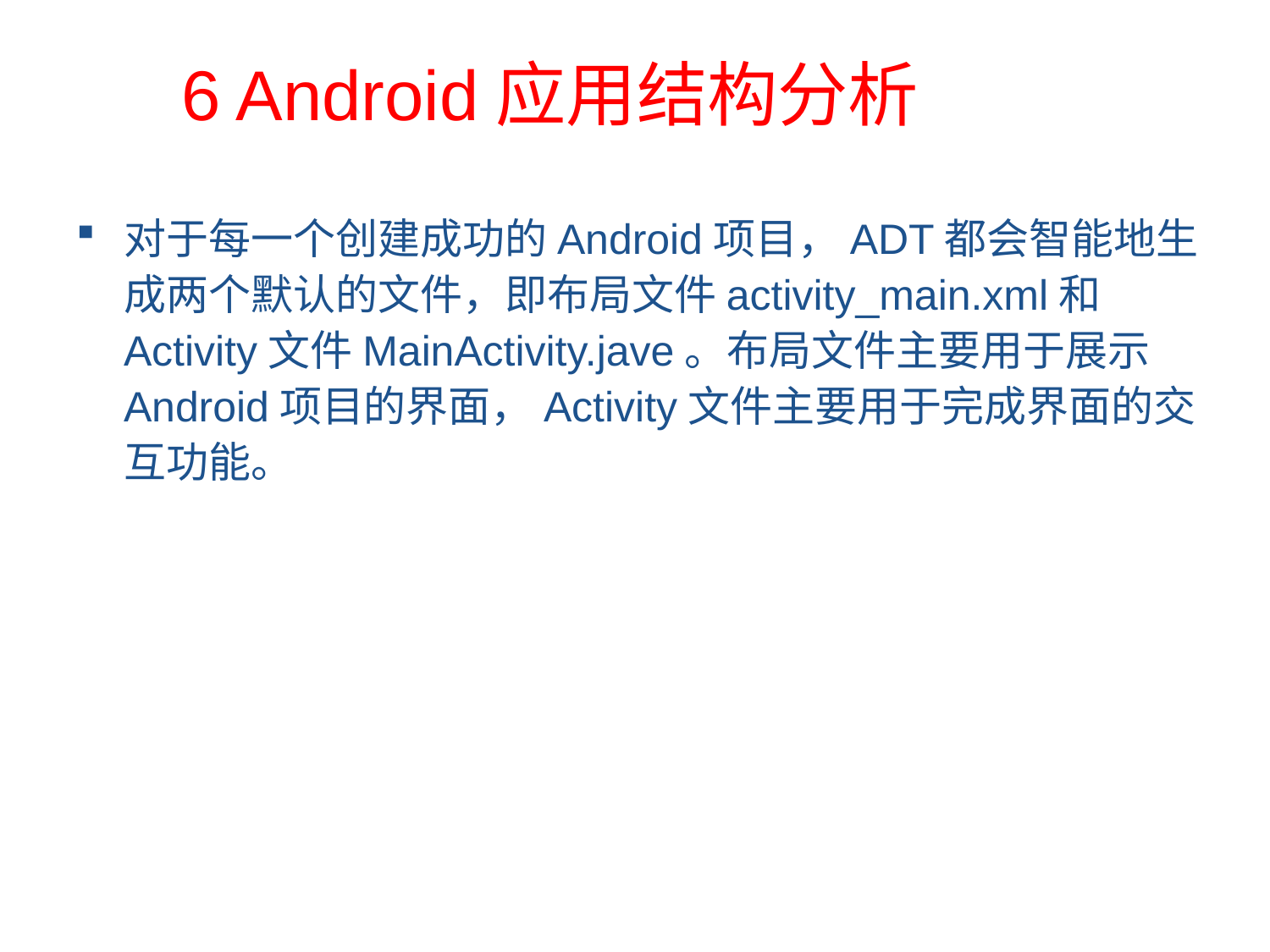

# 6 Android应用结构分析
对于每一个创建成功的Android项目，ADT都会智能地生成两个默认的文件，即布局文件activity_main.xml和Activity文件MainActivity.jave。布局文件主要用于展示Android项目的界面，Activity文件主要用于完成界面的交互功能。